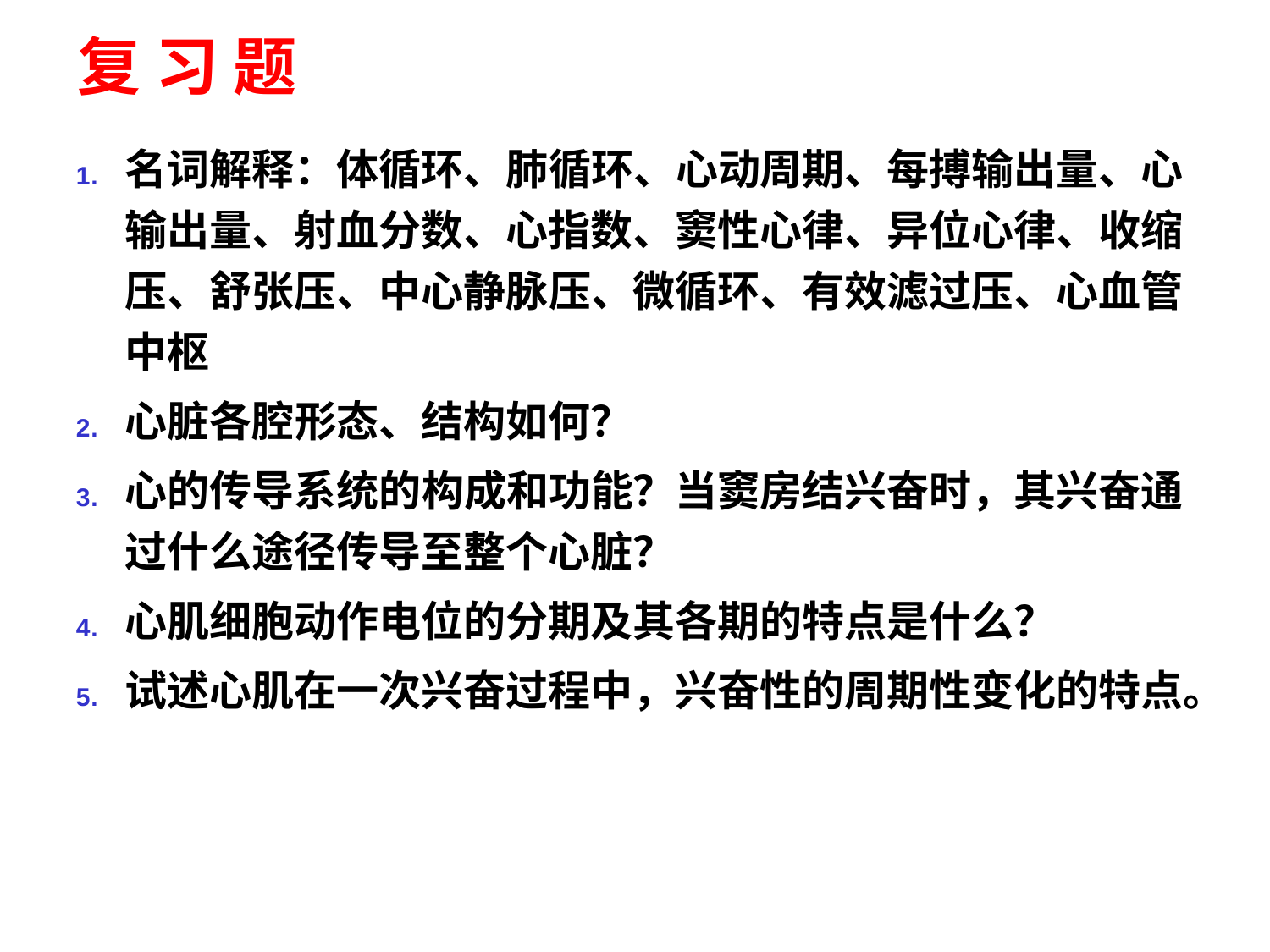

复 习 题

名词解释：体循环、肺循环、心动周期、每搏输出量、心输出量、射血分数、心指数、窦性心律、异位心律、收缩压、舒张压、中心静脉压、微循环、有效滤过压、心血管中枢
心脏各腔形态、结构如何？
心的传导系统的构成和功能？当窦房结兴奋时，其兴奋通过什么途径传导至整个心脏？
心肌细胞动作电位的分期及其各期的特点是什么？
试述心肌在一次兴奋过程中，兴奋性的周期性变化的特点。